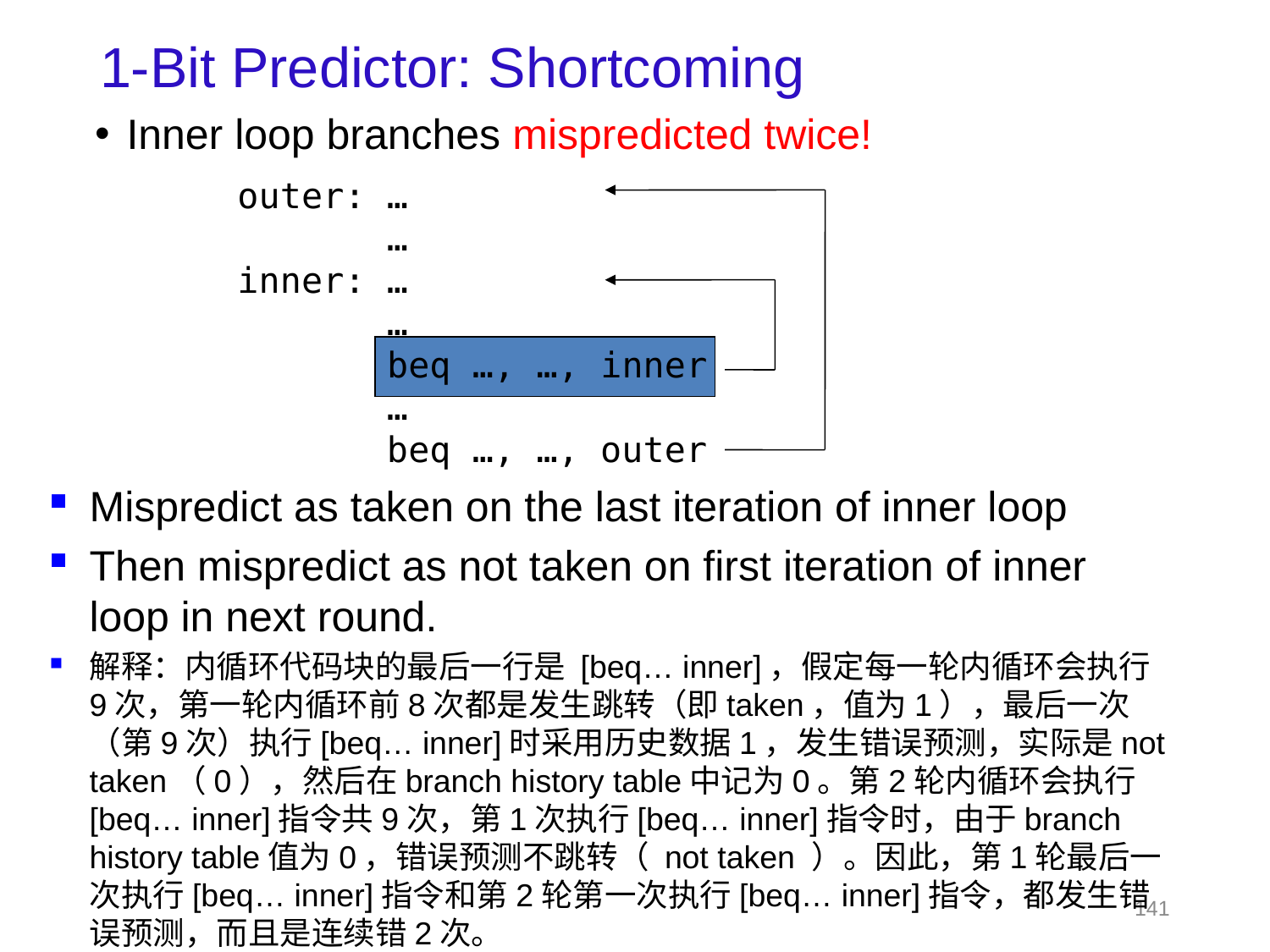

# 1-Bit Predictor: Shortcoming
Inner loop branches mispredicted twice!
outer: …
       …
inner: …
       …
       beq …, …, inner
       …
       beq …, …, outer

Mispredict as taken on the last iteration of inner loop
Then mispredict as not taken on first iteration of inner loop in next round.
解释：内循环代码块的最后一行是 [beq… inner]，假定每一轮内循环会执行9次，第一轮内循环前8次都是发生跳转（即taken，值为1），最后一次（第9次）执行[beq… inner]时采用历史数据1，发生错误预测，实际是not taken（0），然后在branch history table中记为0。第2轮内循环会执行[beq… inner]指令共9次，第1次执行[beq… inner]指令时，由于branch history table值为0，错误预测不跳转（ not taken ）。因此，第1轮最后一次执行[beq… inner]指令和第2轮第一次执行[beq… inner]指令，都发生错误预测，而且是连续错2次。
141